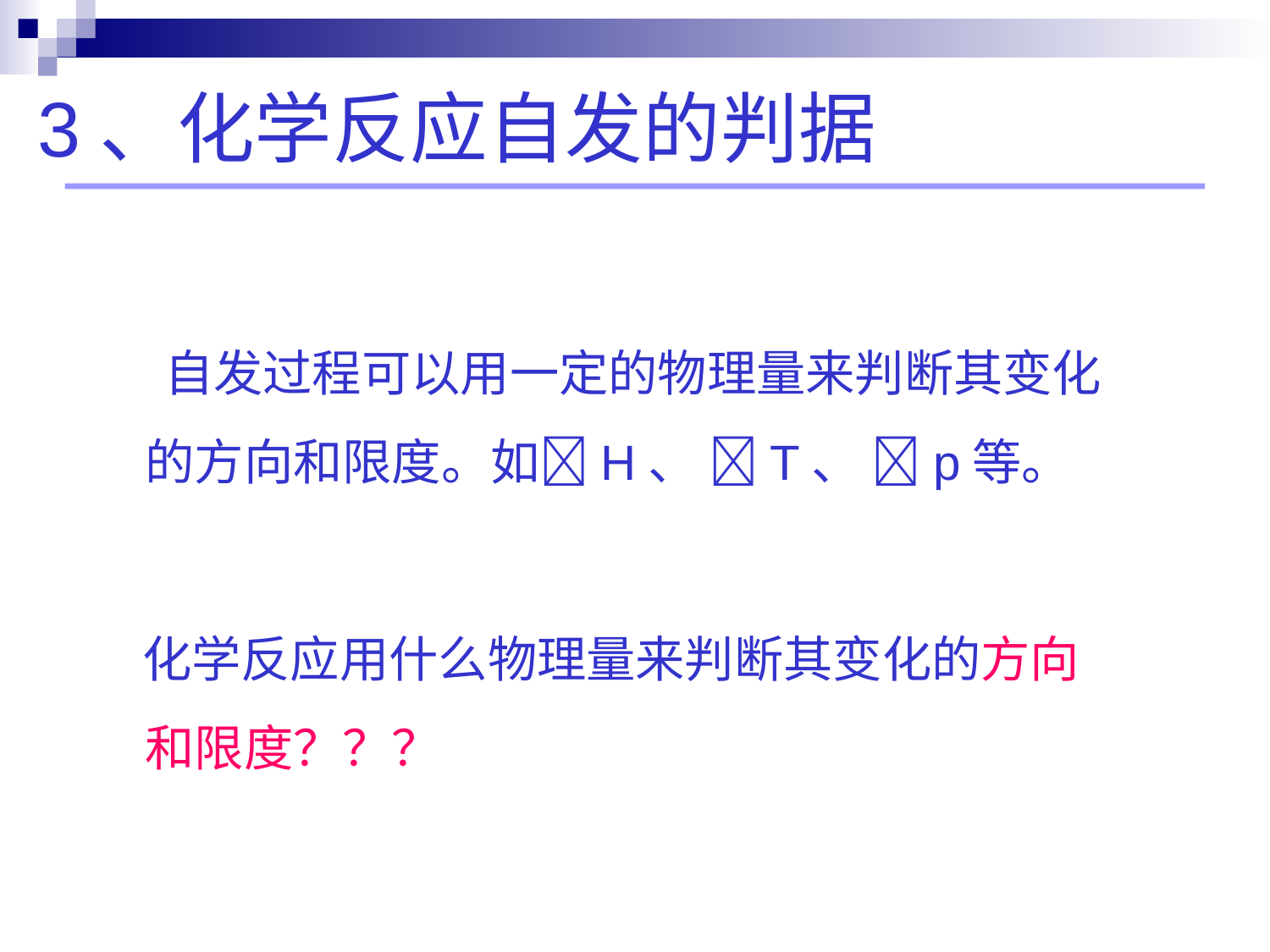

# 3、化学反应自发的判据

     自发过程可以用一定的物理量来判断其变化的方向和限度。如ΔH、 ΔT、 Δp等。

   化学反应用什么物理量来判断其变化的方向和限度？？？